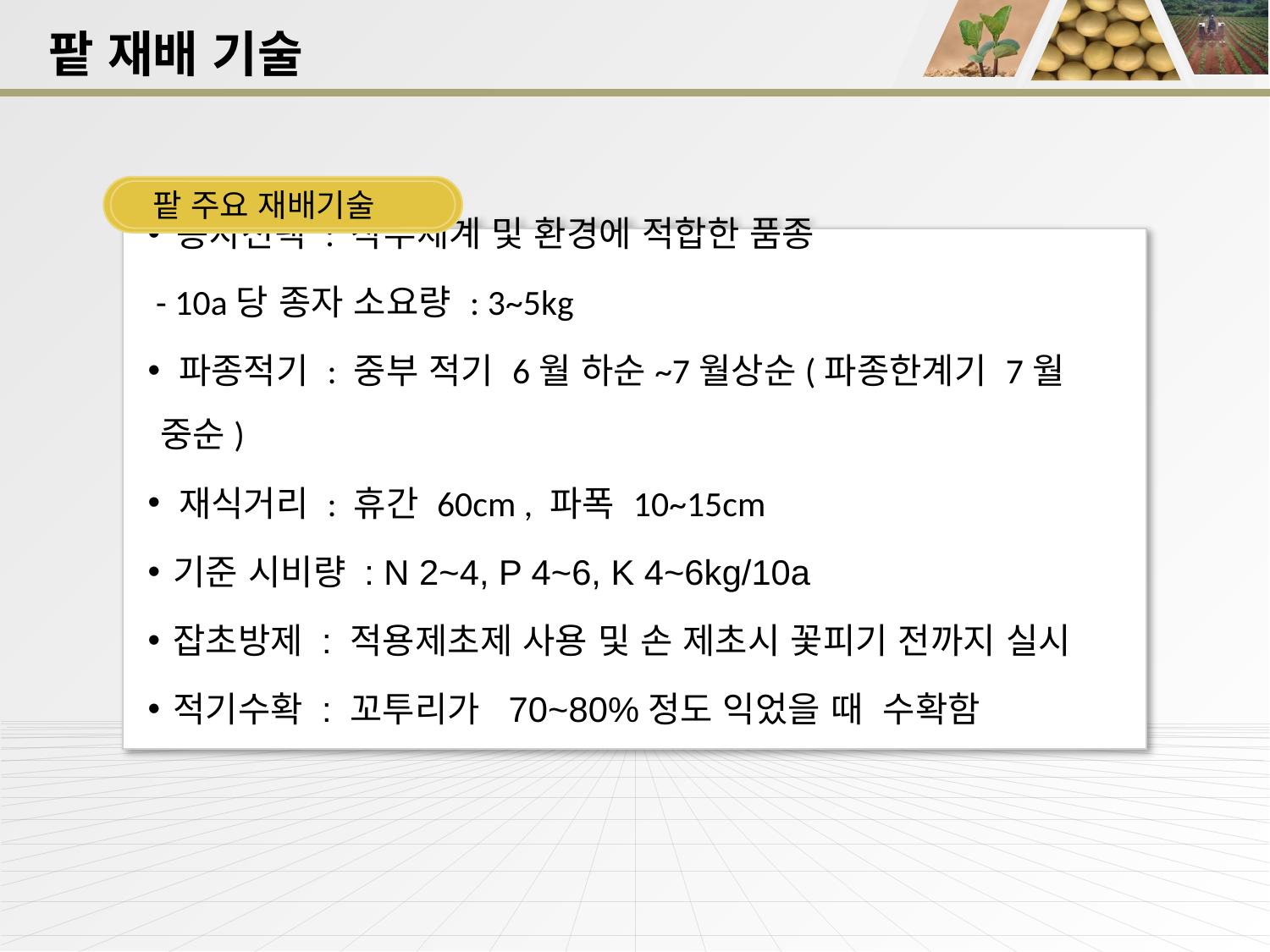

팥 재배 기술

팥 주요 재배기술

 종자선택 : 작부체계 및 환경에 적합한 품종
 - 10a당 종자 소요량 : 3~5kg
 파종적기 : 중부 적기 6월 하순~7월상순(파종한계기 7월 중순)
 재식거리 : 휴간 60cm , 파폭 10~15cm
기준 시비량 : N 2~4, P 4~6, K 4~6kg/10a
잡초방제 : 적용제초제 사용 및 손 제초시 꽃피기 전까지 실시
적기수확 : 꼬투리가  70~80%정도 익었을 때  수확함